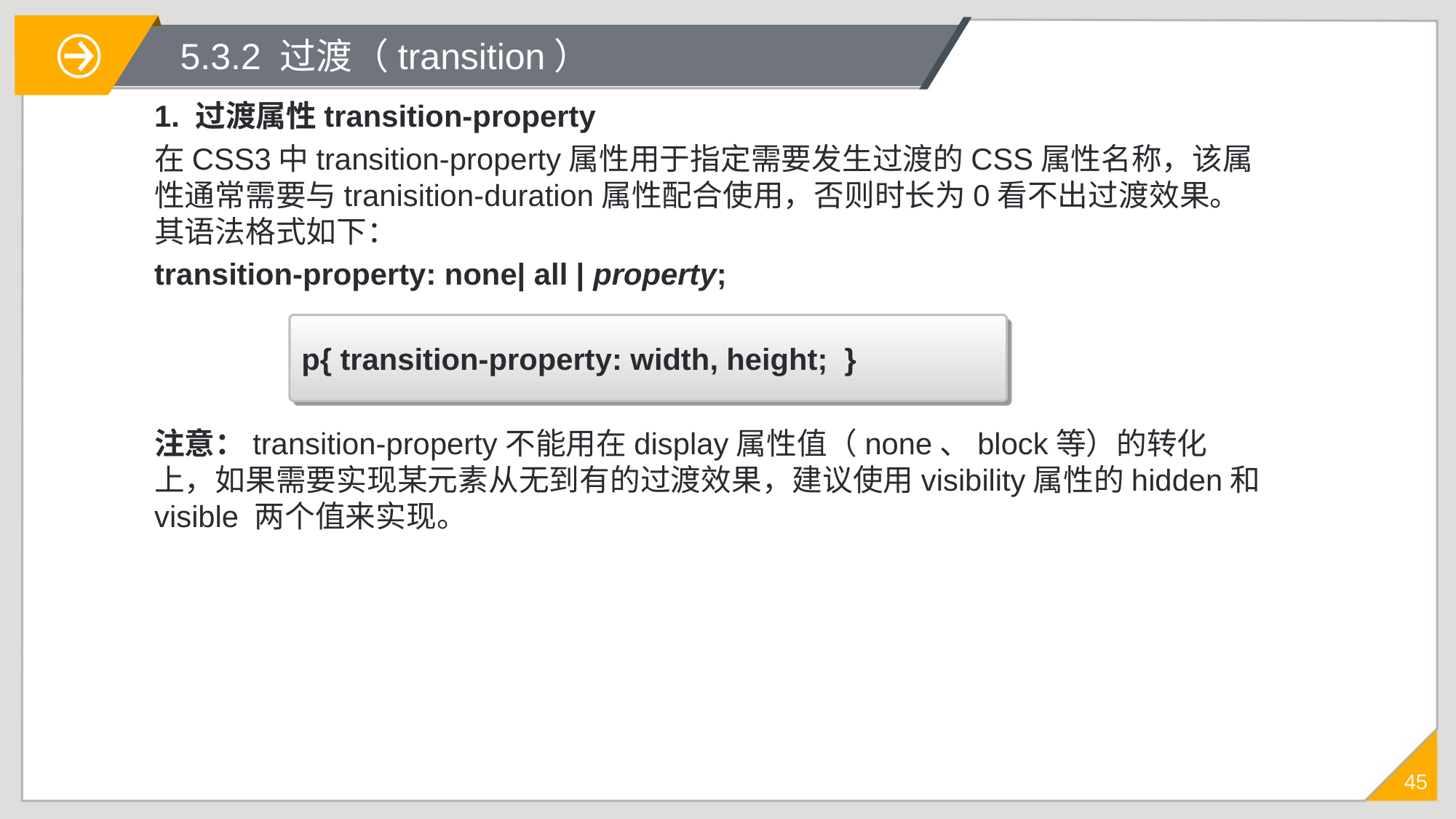

# 5.3.2 过渡（transition）
1. 过渡属性transition-property
在CSS3中transition-property属性用于指定需要发生过渡的CSS属性名称，该属性通常需要与tranisition-duration属性配合使用，否则时长为0看不出过渡效果。其语法格式如下：
transition-property: none| all | property;

注意：transition-property不能用在display属性值（none、block等）的转化上，如果需要实现某元素从无到有的过渡效果，建议使用visibility属性的hidden和 visible 两个值来实现。

p{ transition-property: width, height;  }